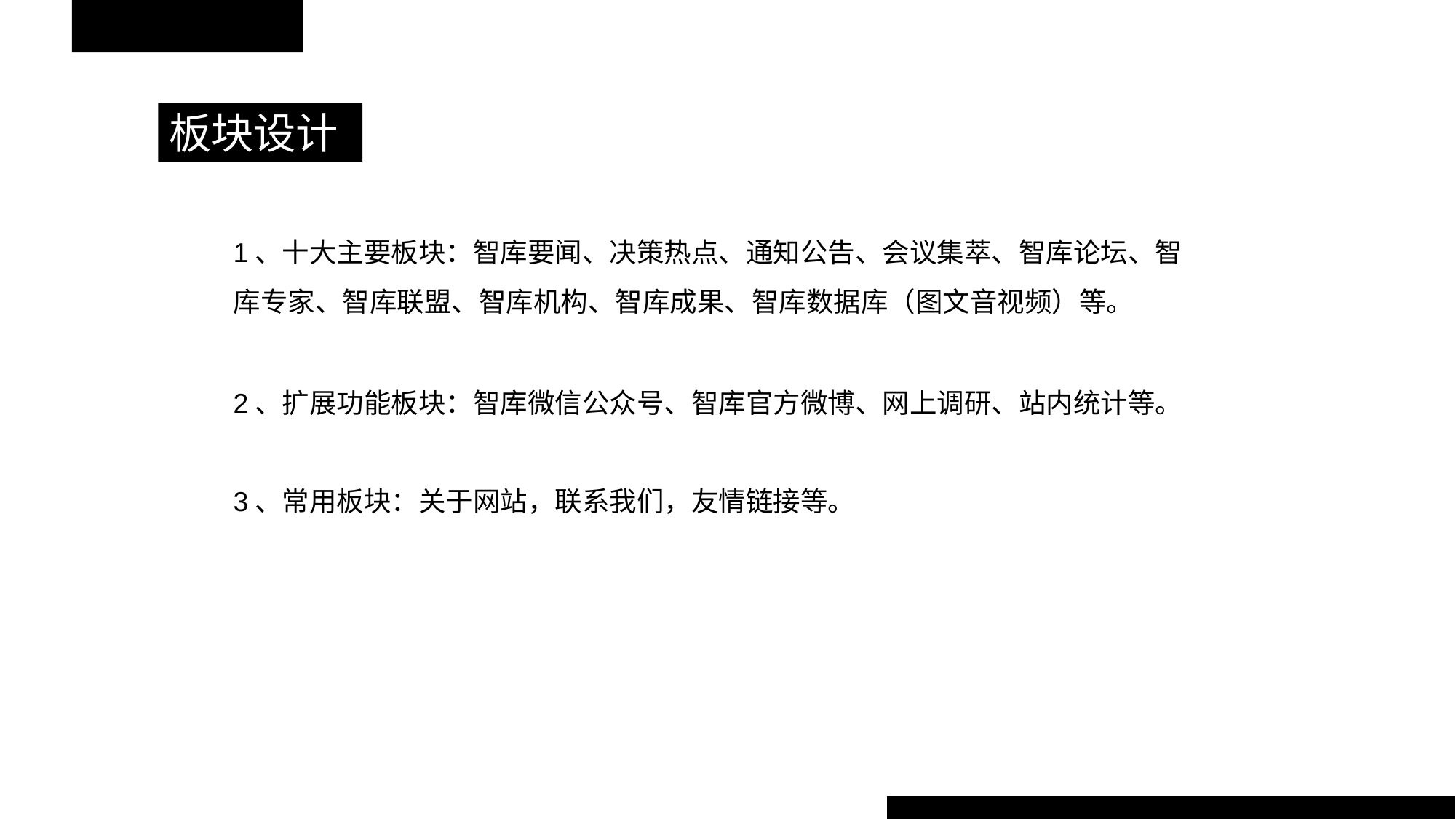

板块设计
1、十大主要板块：智库要闻、决策热点、通知公告、会议集萃、智库论坛、智库专家、智库联盟、智库机构、智库成果、智库数据库（图文音视频）等。
2、扩展功能板块：智库微信公众号、智库官方微博、网上调研、站内统计等。

3、常用板块：关于网站，联系我们，友情链接等。